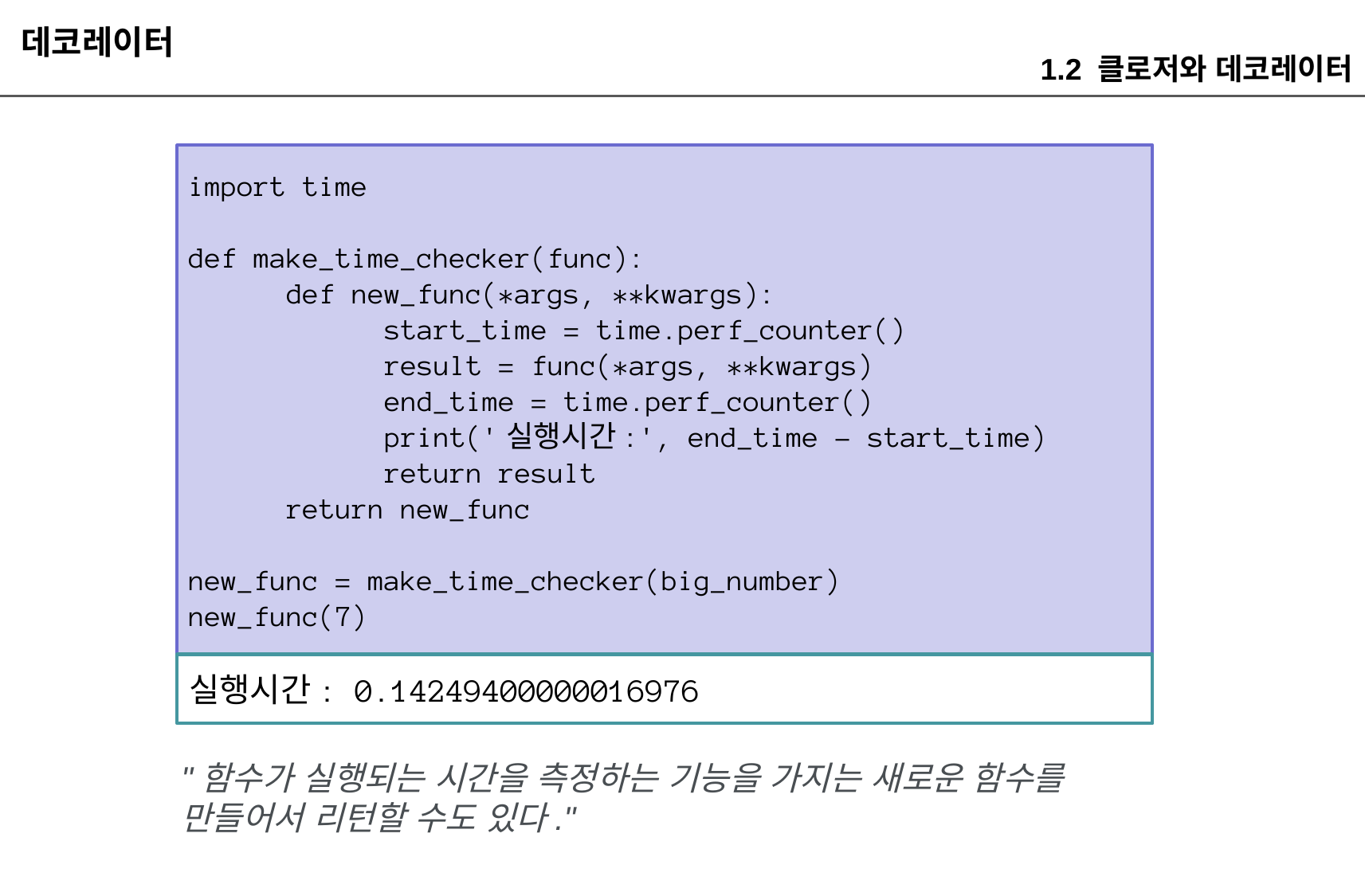

데코레이터
1.2 클로저와 데코레이터
import time

def make_time_checker(func):
      def new_func(*args, **kwargs):
            start_time = time.perf_counter()
            result = func(*args, **kwargs)
            end_time = time.perf_counter()
            print('실행시간:', end_time - start_time)
            return result
      return new_func

new_func = make_time_checker(big_number)
new_func(7)
실행시간: 0.14249400000016976
"함수가 실행되는 시간을 측정하는 기능을 가지는 새로운 함수를 만들어서 리턴할 수도 있다."